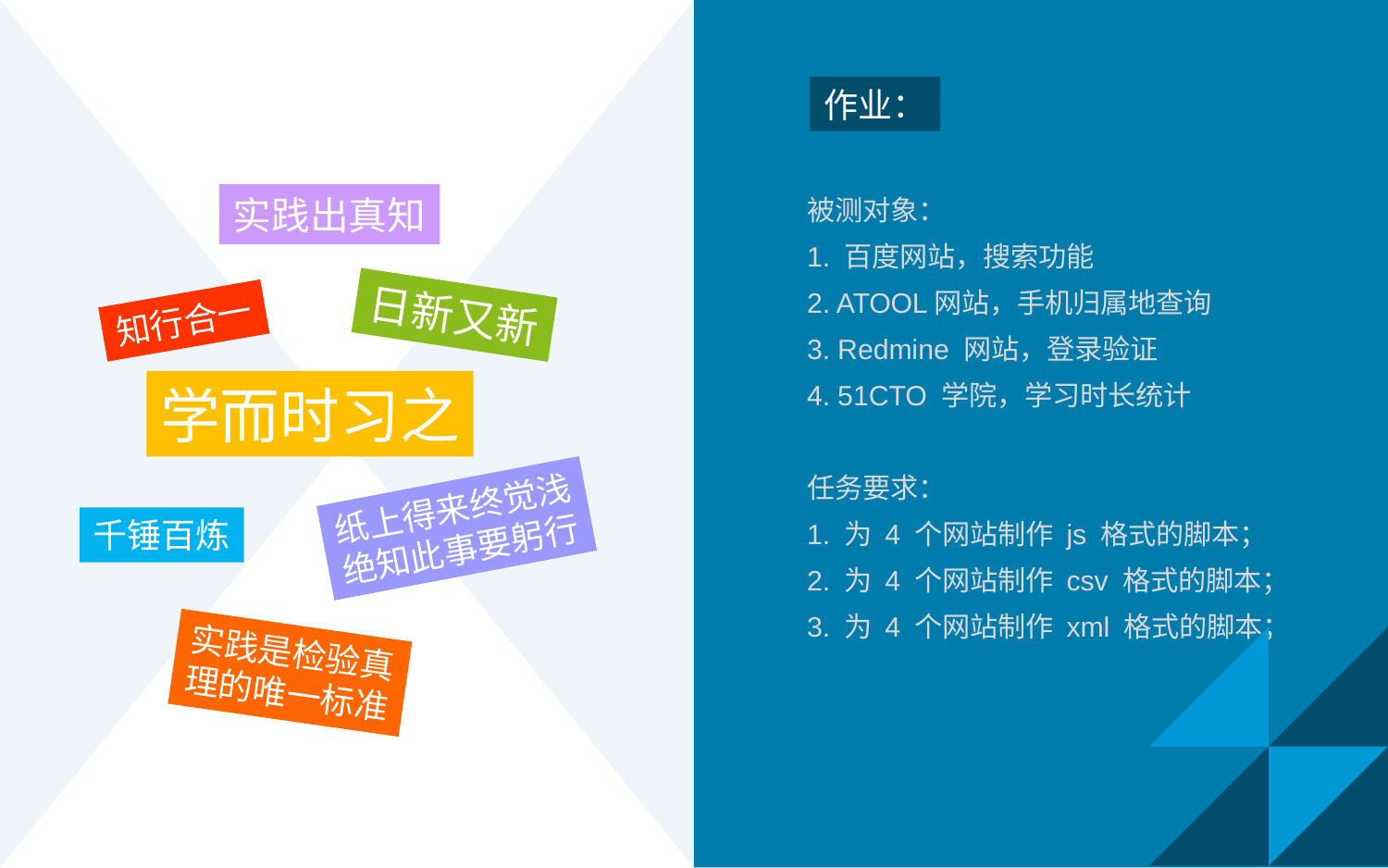

作业：

被测对象：
1. 百度网站，搜索功能
2. ATOOL网站，手机归属地查询
3. Redmine 网站，登录验证
4. 51CTO 学院，学习时长统计

任务要求：
1. 为 4 个网站制作 js 格式的脚本；
2. 为 4 个网站制作 csv 格式的脚本；
3. 为 4 个网站制作 xml 格式的脚本；

实践出真知

日新又新
知行合一
学而时习之
纸上得来终觉浅
绝知此事要躬行
千锤百炼
实践是检验真
理的唯一标准